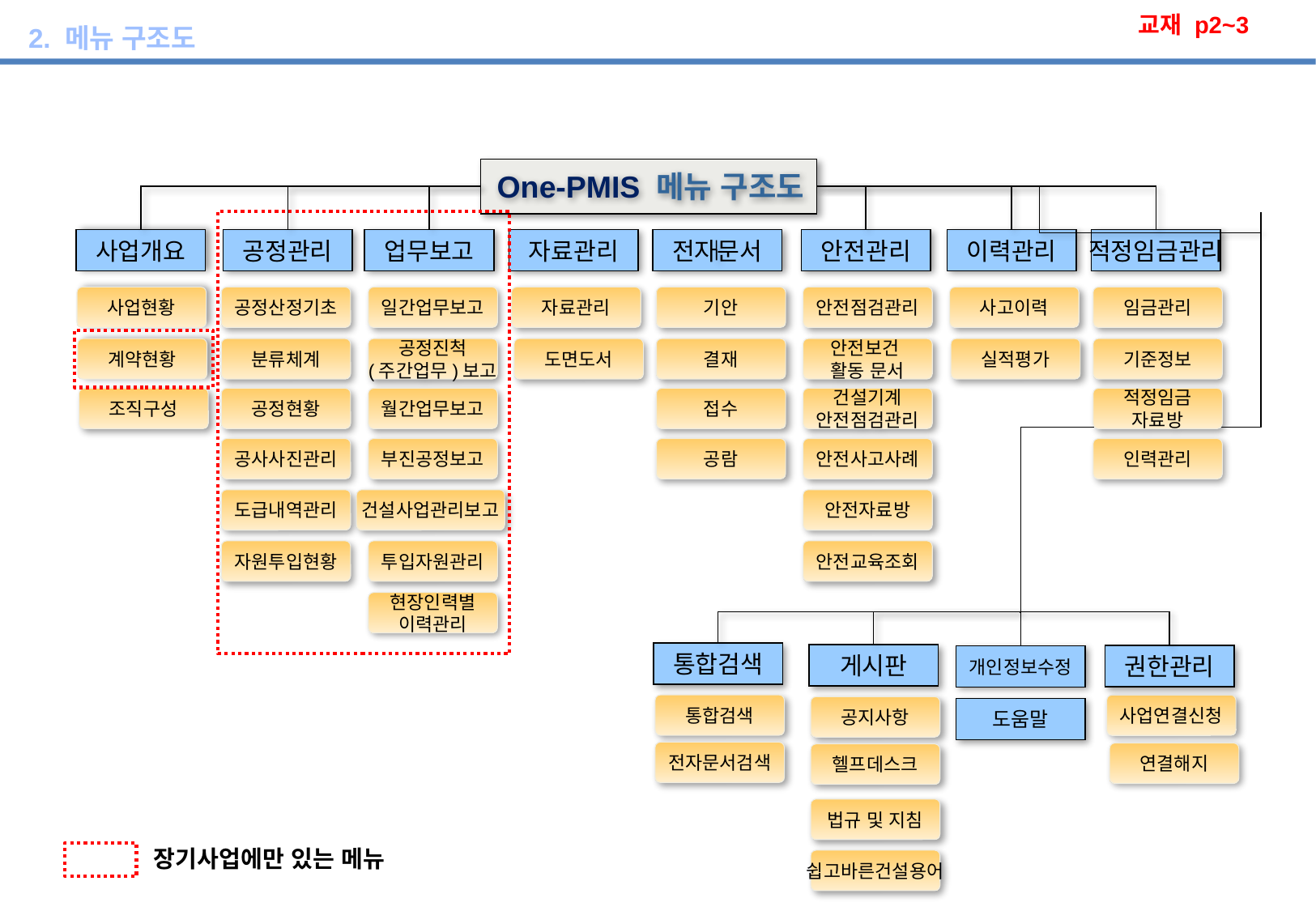

교재 p2~3
2. 메뉴 구조도

Ⅰ. 개요

One-PMIS 메뉴 구조도

사업개요
공정관리
업무보고
자료관리
전자문서
안전관리
이력관리
적정임금관리

사업현황
공정산정기초
일간업무보고
자료관리
기안
안전점검관리
사고이력
임금관리

계약현황
분류체계
공정진척
(주간업무)보고
도면도서
결재
안전보건
활동 문서
실적평가
기준정보
조직구성
공정현황
월간업무보고
접수
건설기계
안전점검관리
적정임금
자료방
공사사진관리
부진공정보고
공람
안전사고사례
인력관리
도급내역관리
건설사업관리보고
안전자료방
자원투입현황
투입자원관리
안전교육조회
현장인력별
이력관리
통합검색
게시판
권한관리
개인정보수정
통합검색
사업연결신청
공지사항
도움말
전자문서검색
연결해지
헬프데스크
법규 및 지침
장기사업에만 있는 메뉴

쉽고바른건설용어